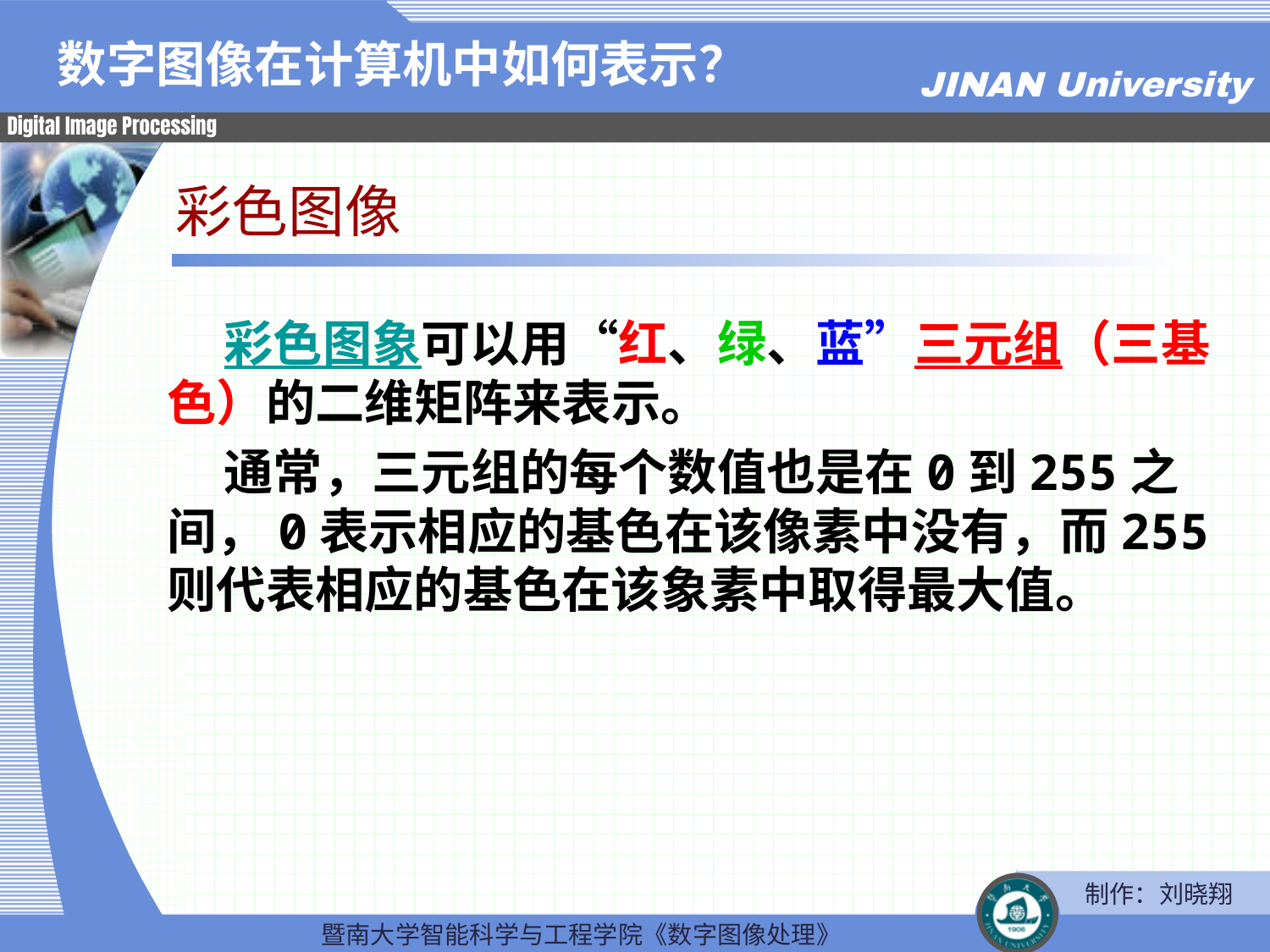

数字图像在计算机中如何表示？
彩色图像
    彩色图象可以用“红、绿、蓝”三元组（三基色）的二维矩阵来表示。
    通常，三元组的每个数值也是在0到255之间，0表示相应的基色在该像素中没有，而255则代表相应的基色在该象素中取得最大值。

15